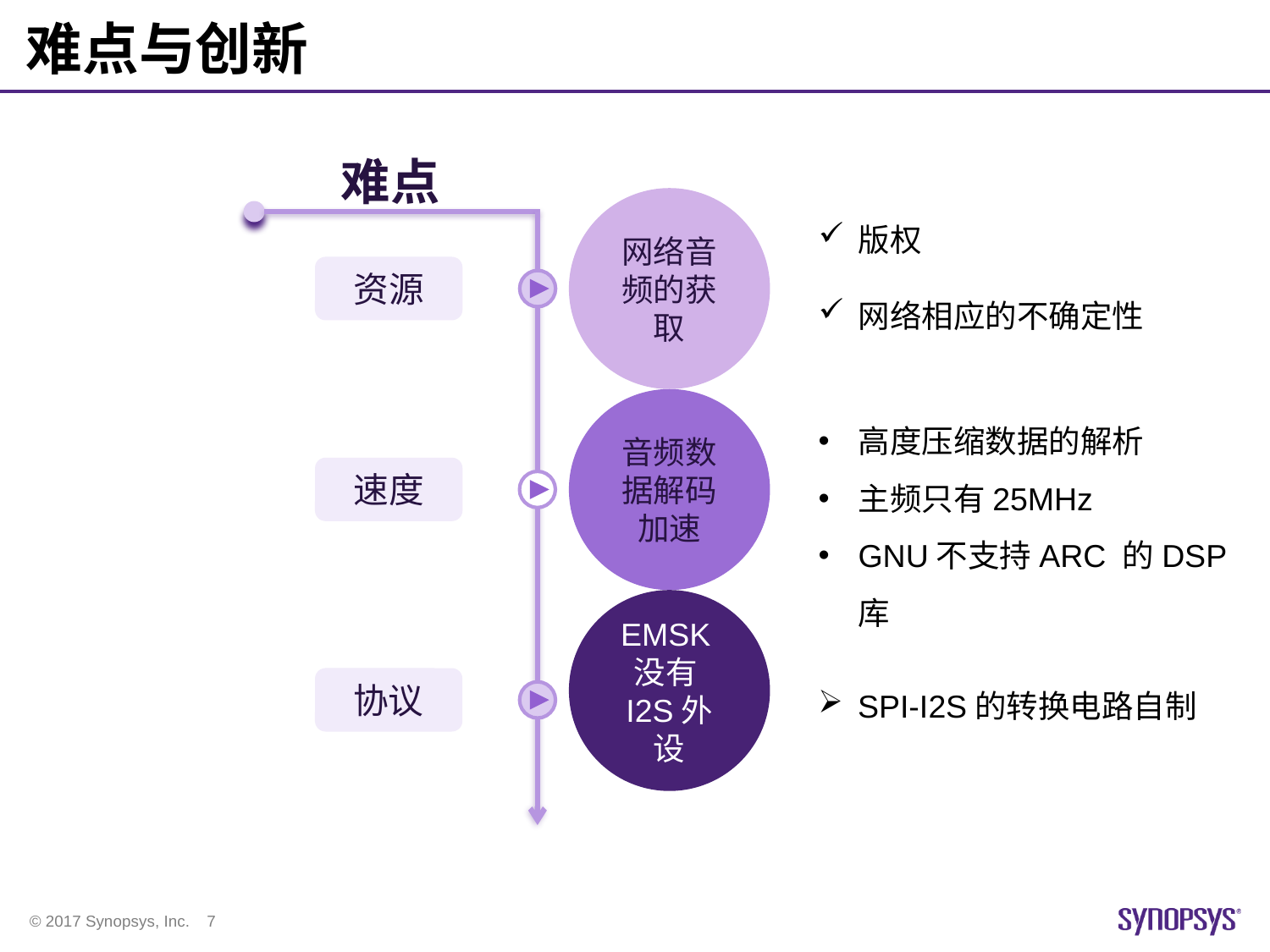

# 难点与创新
难点
网络音频的获取

版权

网络相应的不确定性
资源

音频数据解码加速
高度压缩数据的解析
主频只有25MHz
GNU不支持ARC 的DSP库
速度

EMSK没有I2S外设
协议
SPI-I2S的转换电路自制